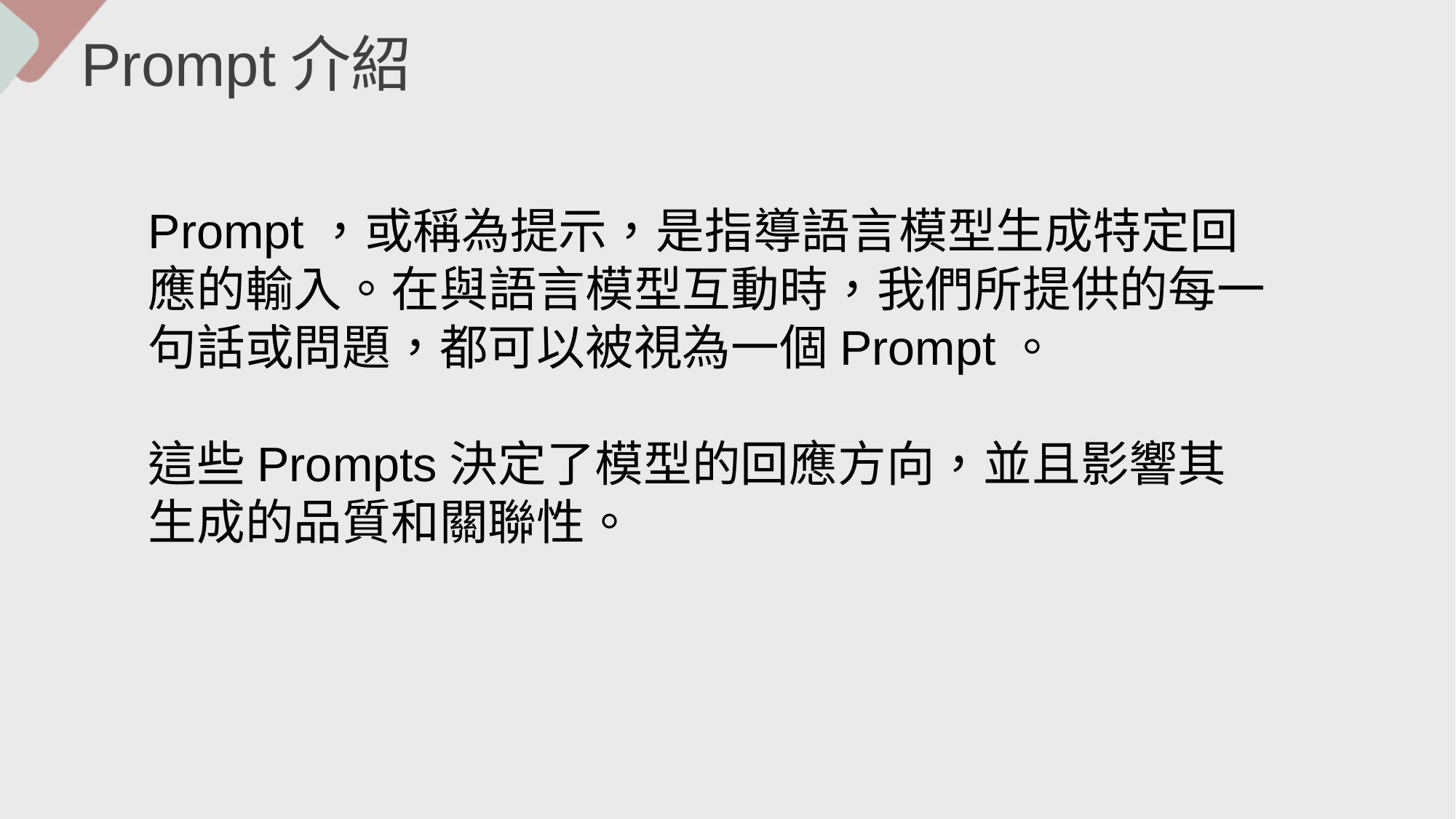

Prompt介紹
Prompt，或稱為提示，是指導語言模型生成特定回應的輸入。在與語言模型互動時，我們所提供的每一句話或問題，都可以被視為一個Prompt。

這些Prompts決定了模型的回應方向，並且影響其生成的品質和關聯性。